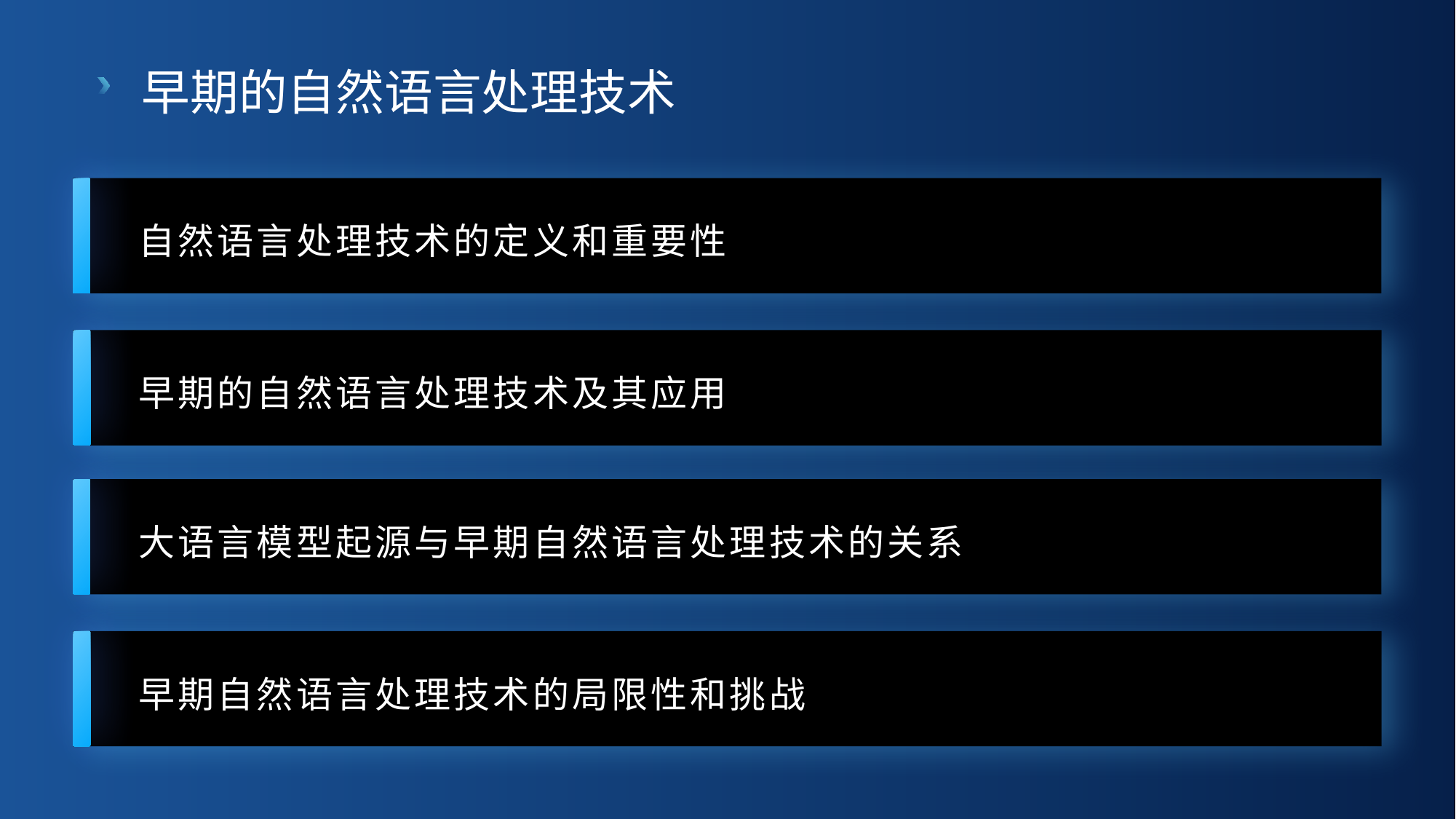

早期的自然语言处理技术
自然语言处理技术的定义和重要性

早期的自然语言处理技术及其应用

大语言模型起源与早期自然语言处理技术的关系

早期自然语言处理技术的局限性和挑战